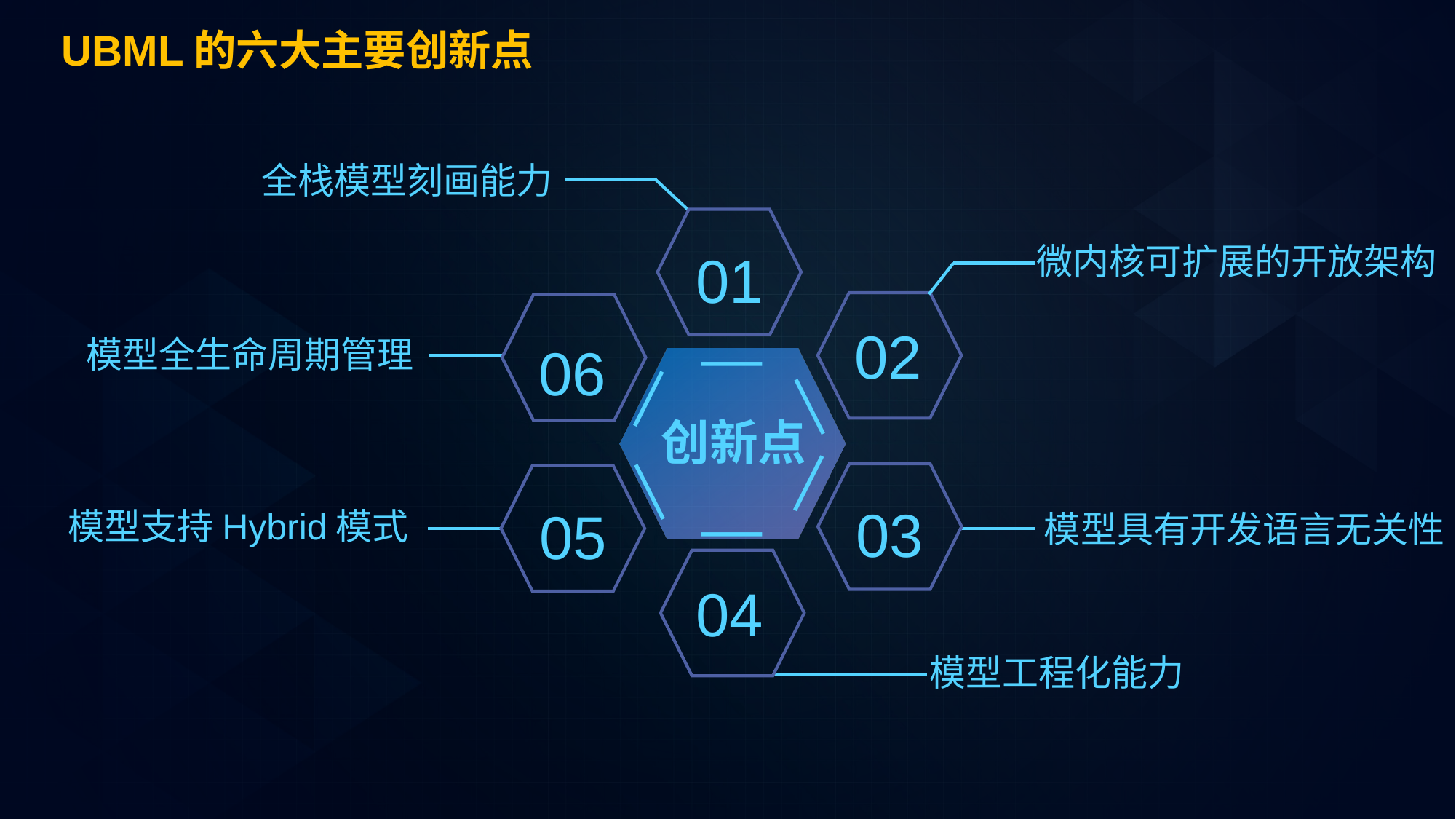

UBML的六大主要创新点
全栈模型刻画能力

01
微内核可扩展的开放架构

02
—

—
—
创新点
—
—
—
06
模型全生命周期管理

03
05
模型支持Hybrid模式
模型具有开发语言无关性

04
模型工程化能力